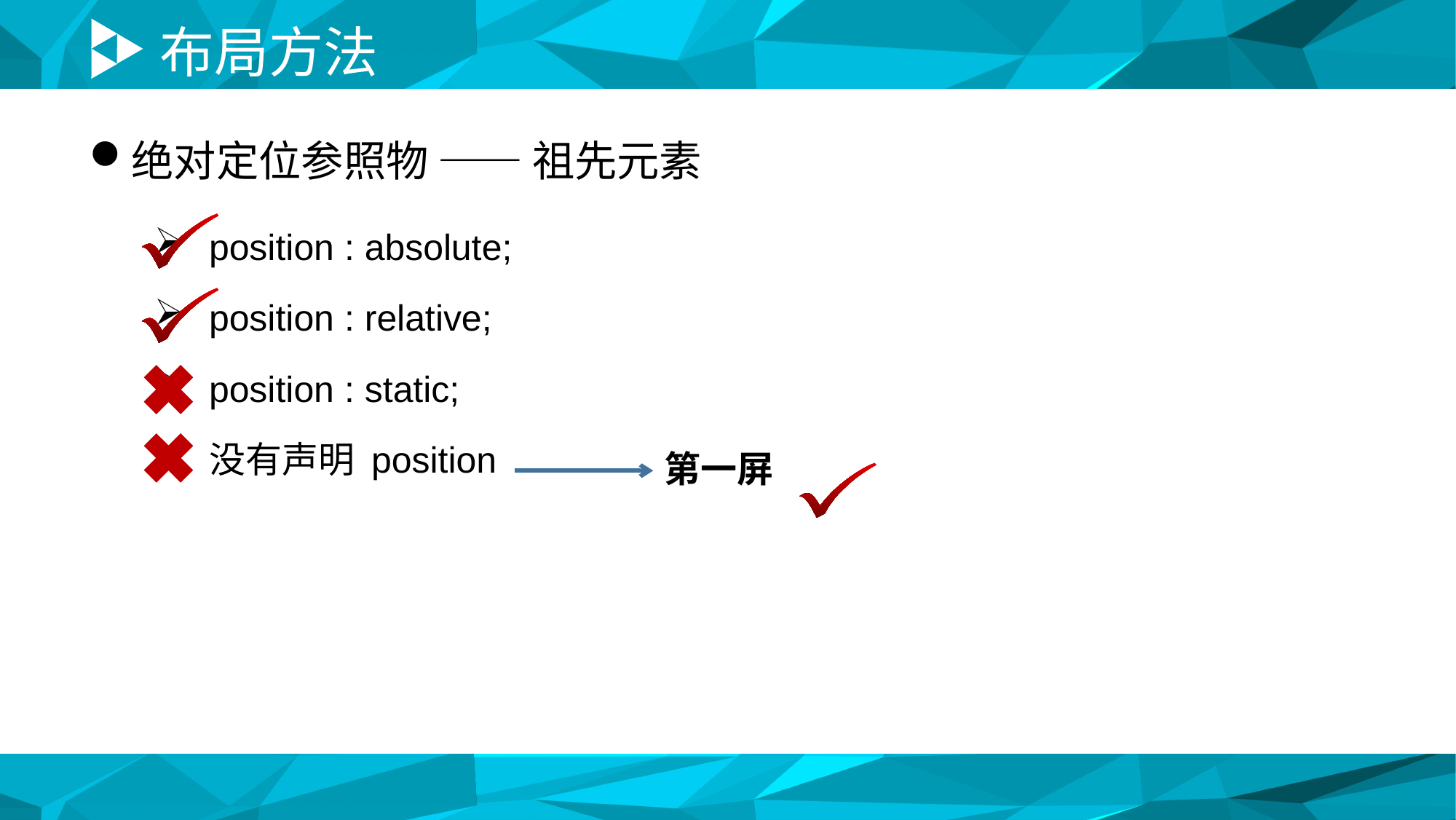

# 布局方法
绝对定位参照物 —— 祖先元素

position : absolute;
position : relative;
position : static;
没有声明 position

第一屏